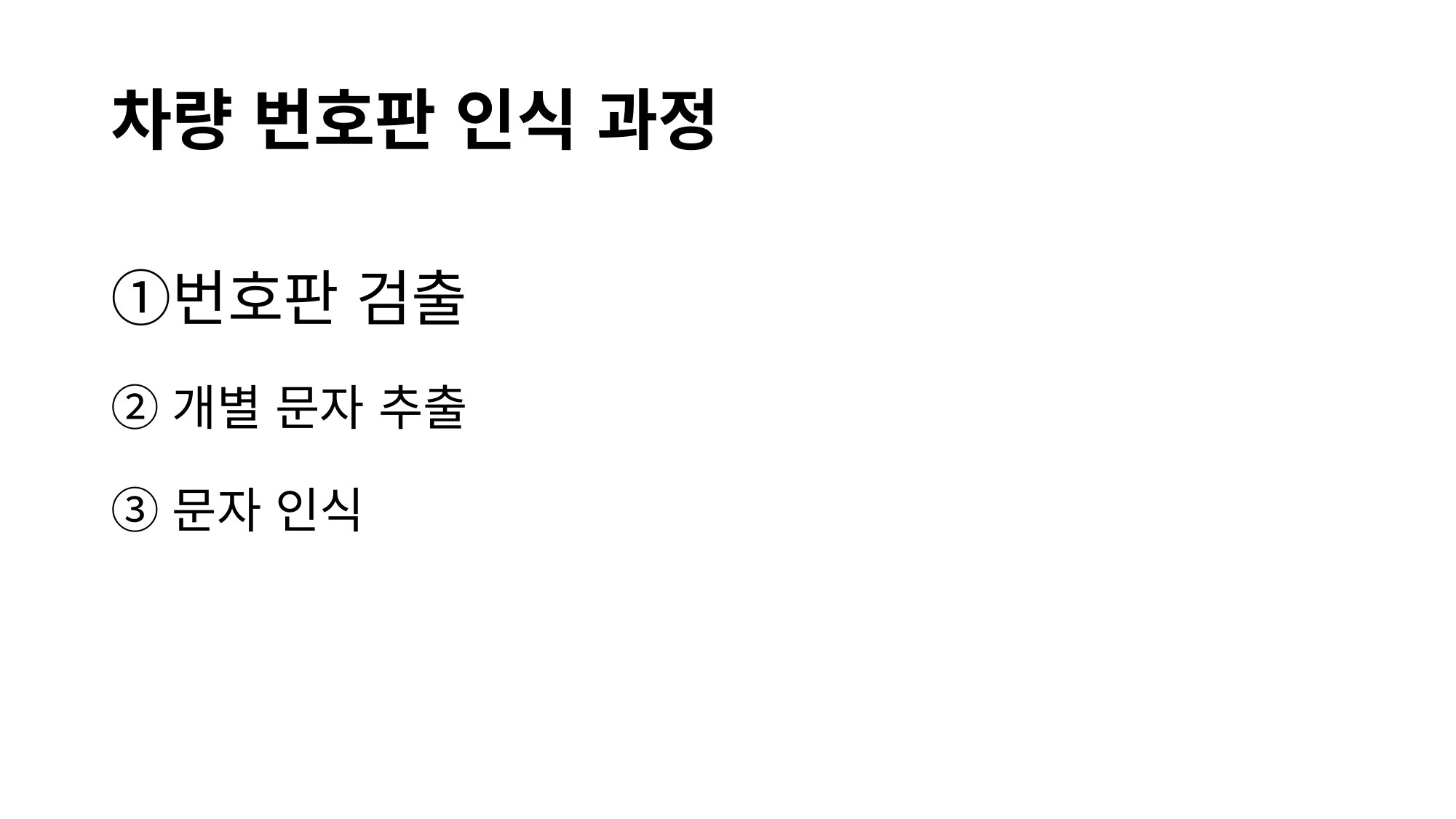

# 차량 번호판 인식 과정
번호판 검출
개별 문자 추출
문자 인식